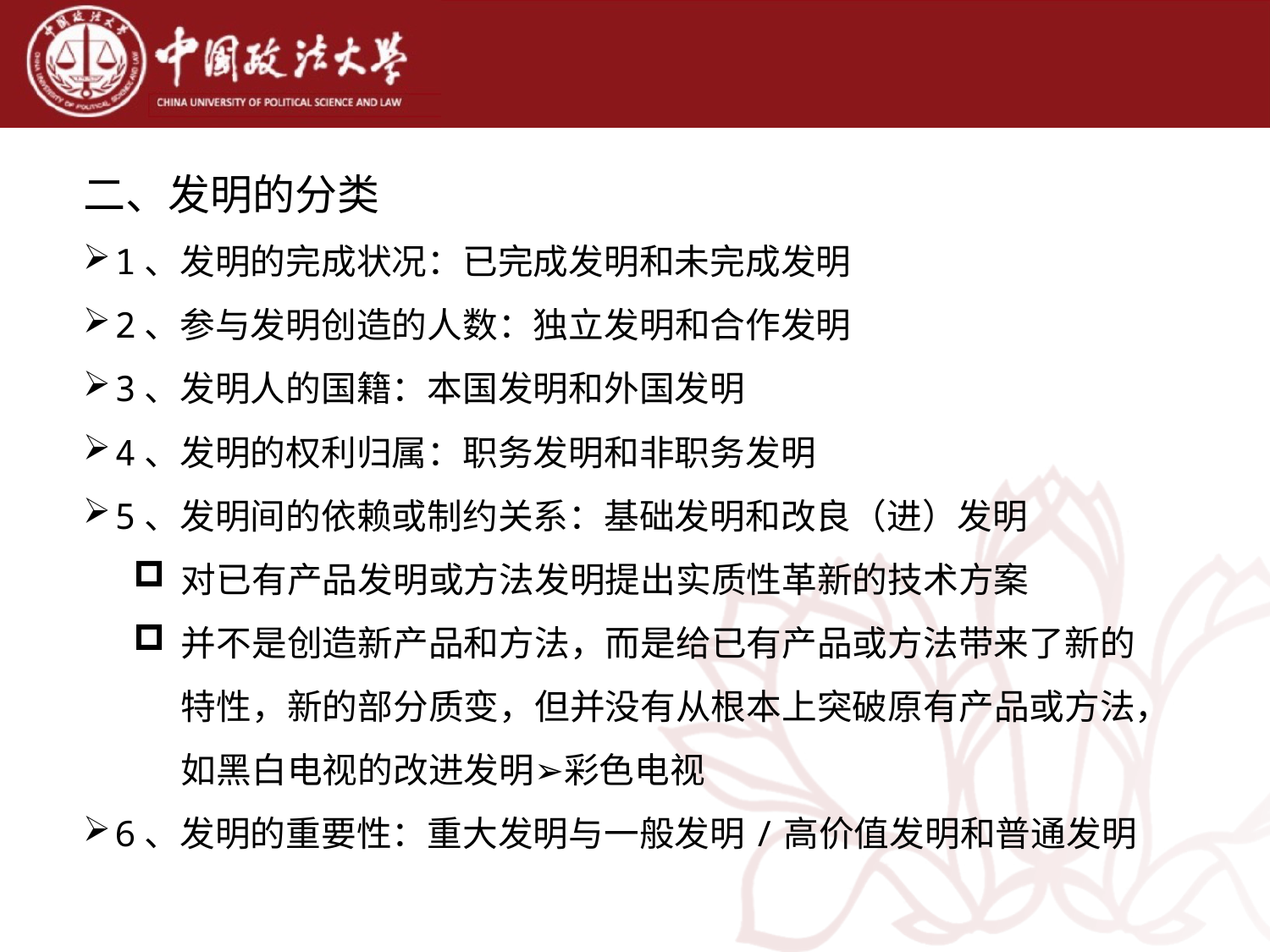

二、发明的分类
1、发明的完成状况：已完成发明和未完成发明
2、参与发明创造的人数：独立发明和合作发明
3、发明人的国籍：本国发明和外国发明
4、发明的权利归属：职务发明和非职务发明
5、发明间的依赖或制约关系：基础发明和改良（进）发明
对已有产品发明或方法发明提出实质性革新的技术方案
并不是创造新产品和方法，而是给已有产品或方法带来了新的特性，新的部分质变，但并没有从根本上突破原有产品或方法，如黑白电视的改进发明➢彩色电视
6、发明的重要性：重大发明与一般发明/高价值发明和普通发明